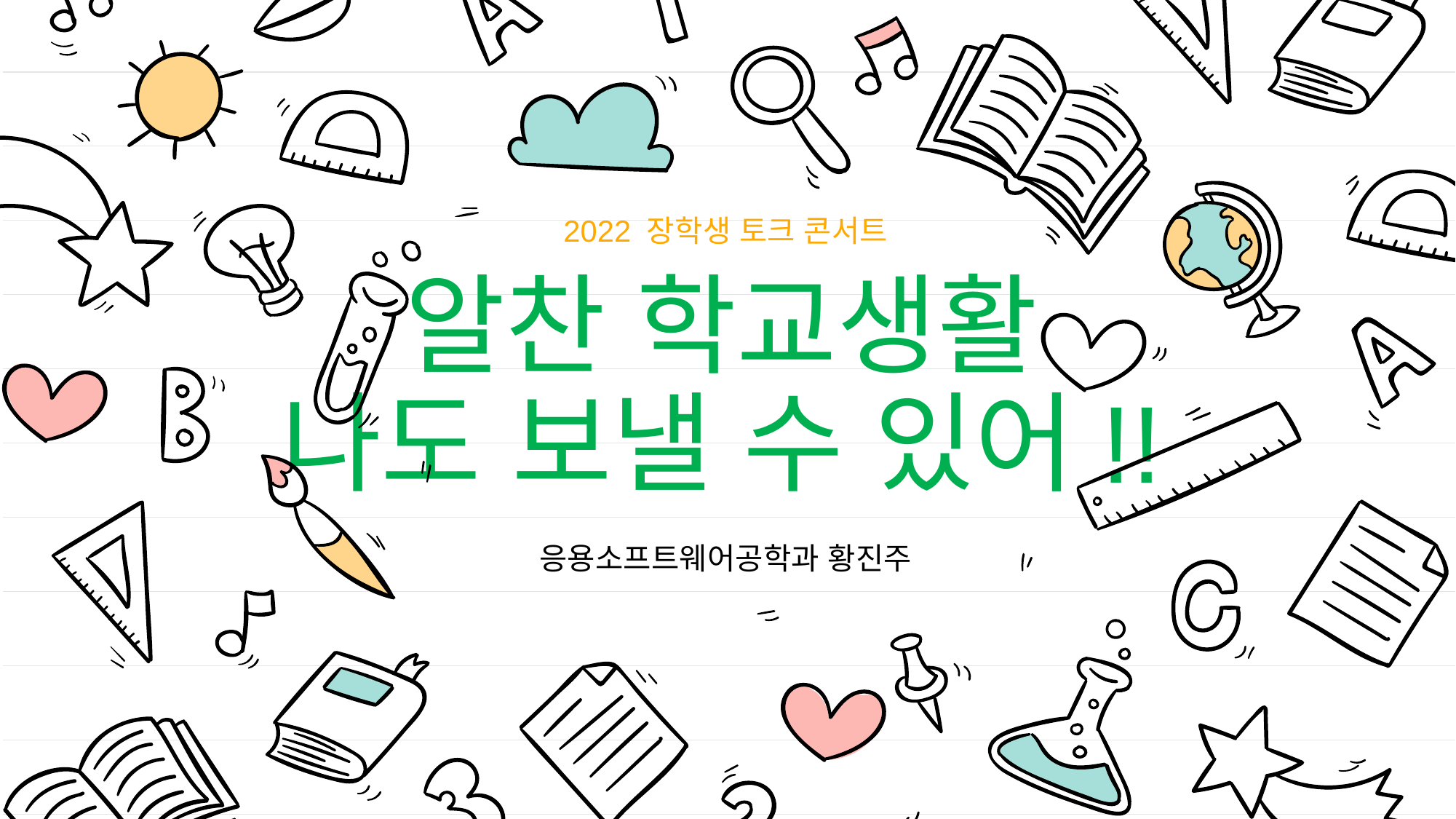

2022 장학생 토크 콘서트

응용소프트웨어공학과 황진주

# 알찬 학교생활 나도 보낼 수 있어!!